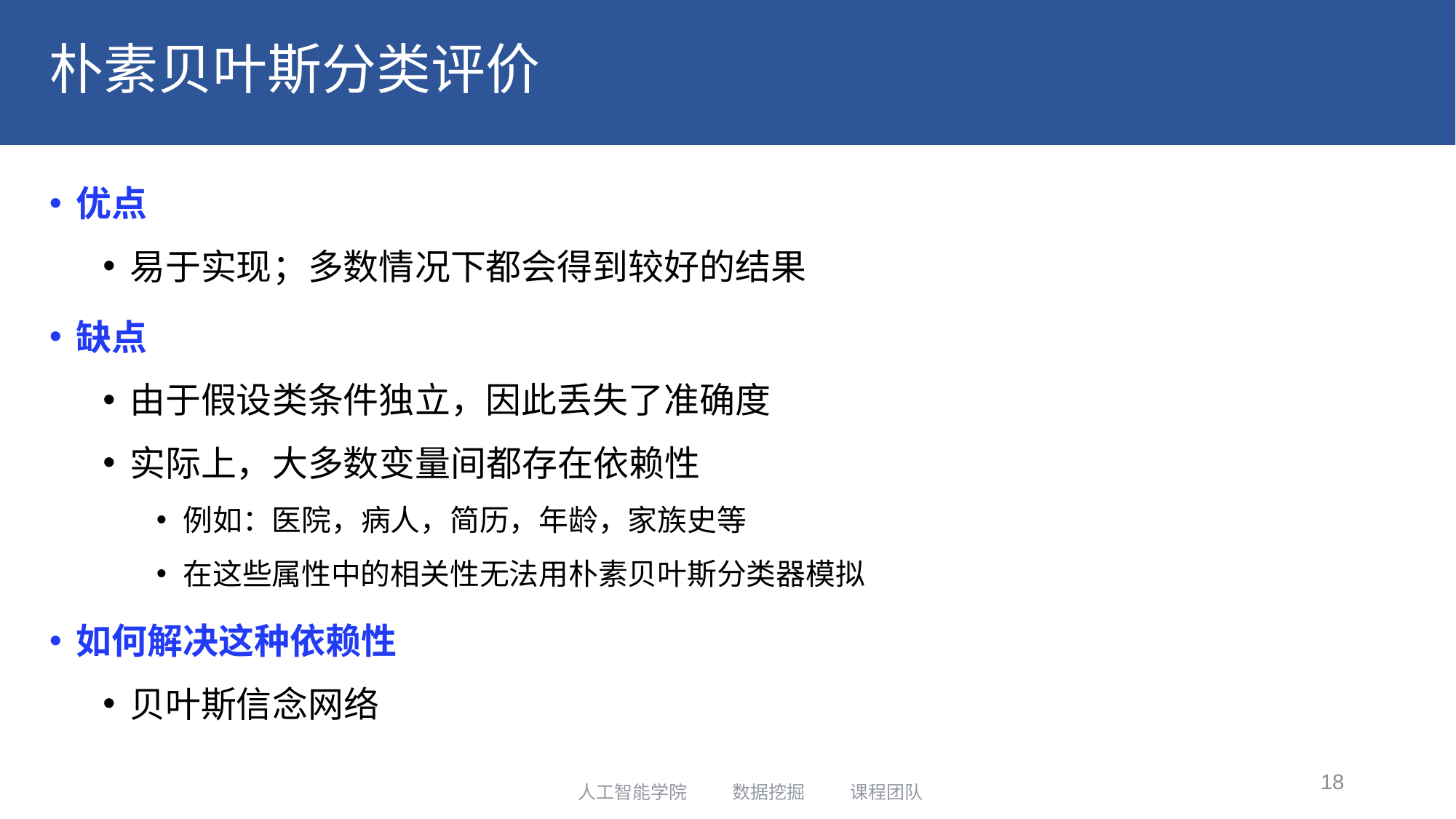

# 朴素贝叶斯分类评价
优点
易于实现；多数情况下都会得到较好的结果
缺点
由于假设类条件独立，因此丢失了准确度
实际上，大多数变量间都存在依赖性
例如：医院，病人，简历，年龄，家族史等
在这些属性中的相关性无法用朴素贝叶斯分类器模拟
如何解决这种依赖性
贝叶斯信念网络
18
人工智能学院        数据挖掘        课程团队